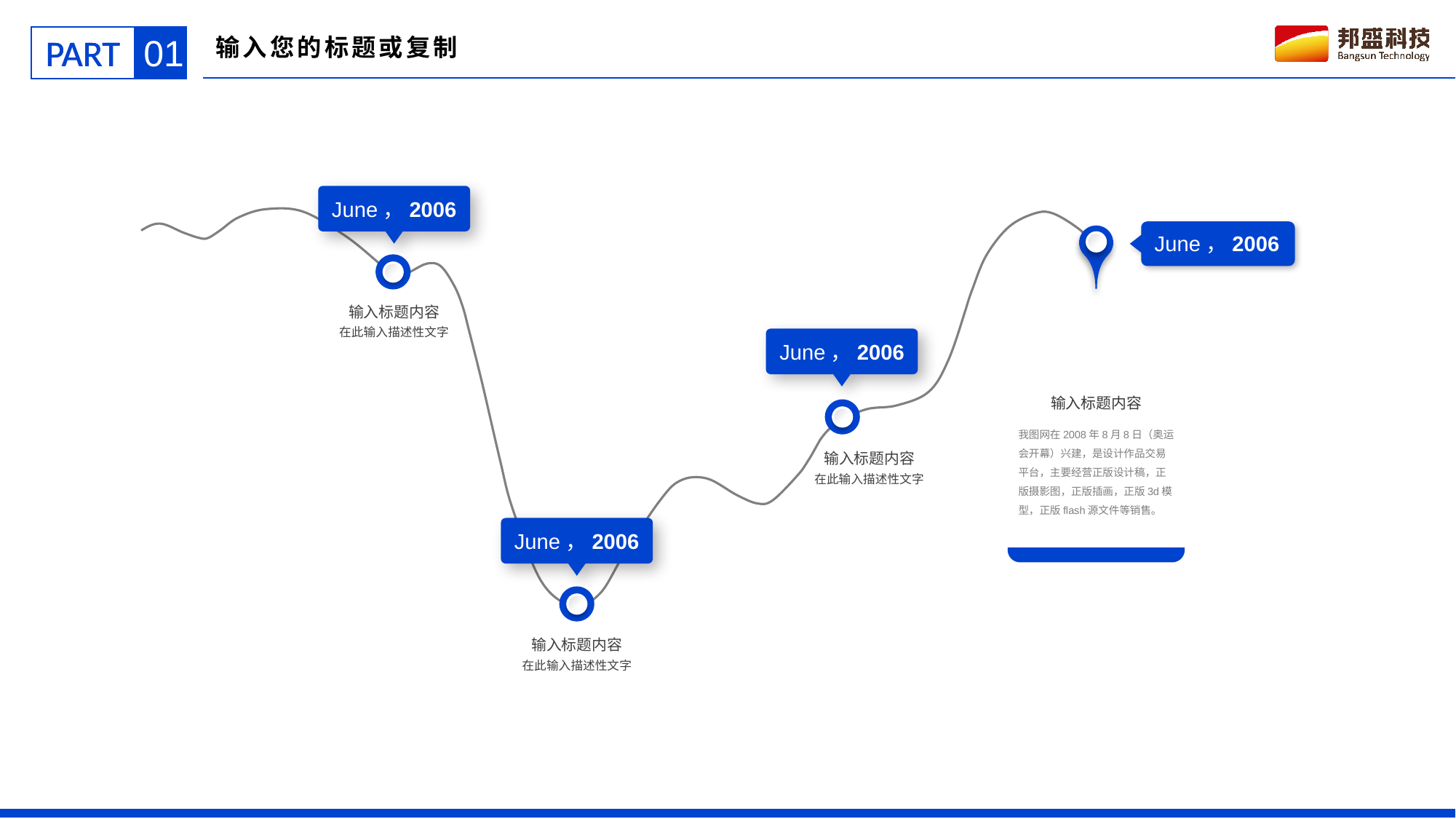

01
PART
输入您的标题或复制

June，2006

June，2006

输入标题内容
在此输入描述性文字

June，2006
输入标题内容

我图网在2008年8月8日（奥运会开幕）兴建，是设计作品交易平台，主要经营正版设计稿，正版摄影图，正版插画，正版3d模型，正版flash源文件等销售。
输入标题内容
在此输入描述性文字

June，2006

输入标题内容
在此输入描述性文字